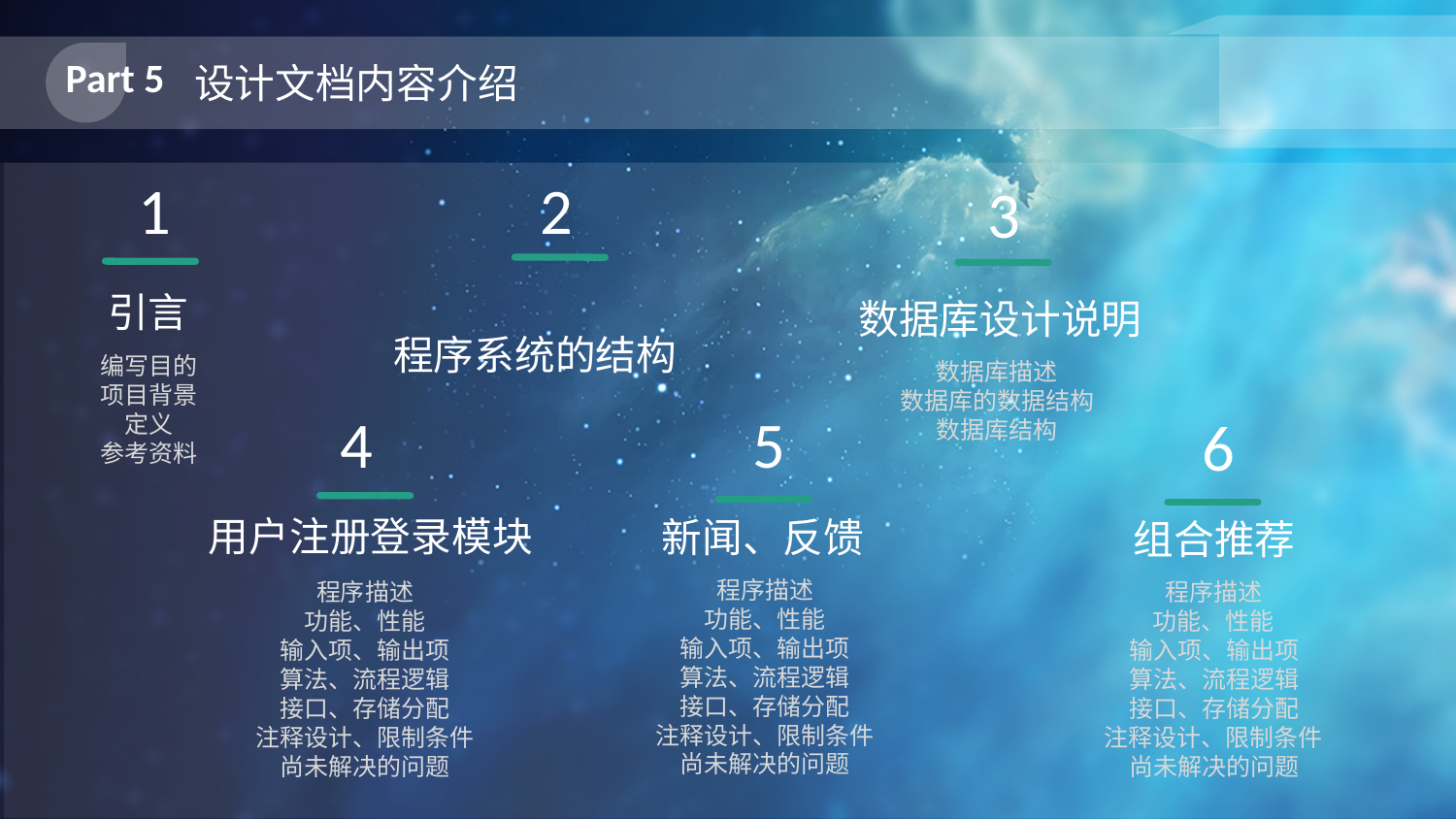

Part 5
设计文档内容介绍
1

2
3

引言
编写目的
项目背景
定义
参考资料
数据库设计说明
数据库描述
数据库的数据结构
数据库结构
程序系统的结构

4
5
6

用户注册登录模块
程序描述
功能、性能
输入项、输出项
算法、流程逻辑
接口、存储分配
注释设计、限制条件
尚未解决的问题
新闻、反馈
程序描述
功能、性能
输入项、输出项
算法、流程逻辑
接口、存储分配
注释设计、限制条件
尚未解决的问题
组合推荐
程序描述
功能、性能
输入项、输出项
算法、流程逻辑
接口、存储分配
注释设计、限制条件
尚未解决的问题